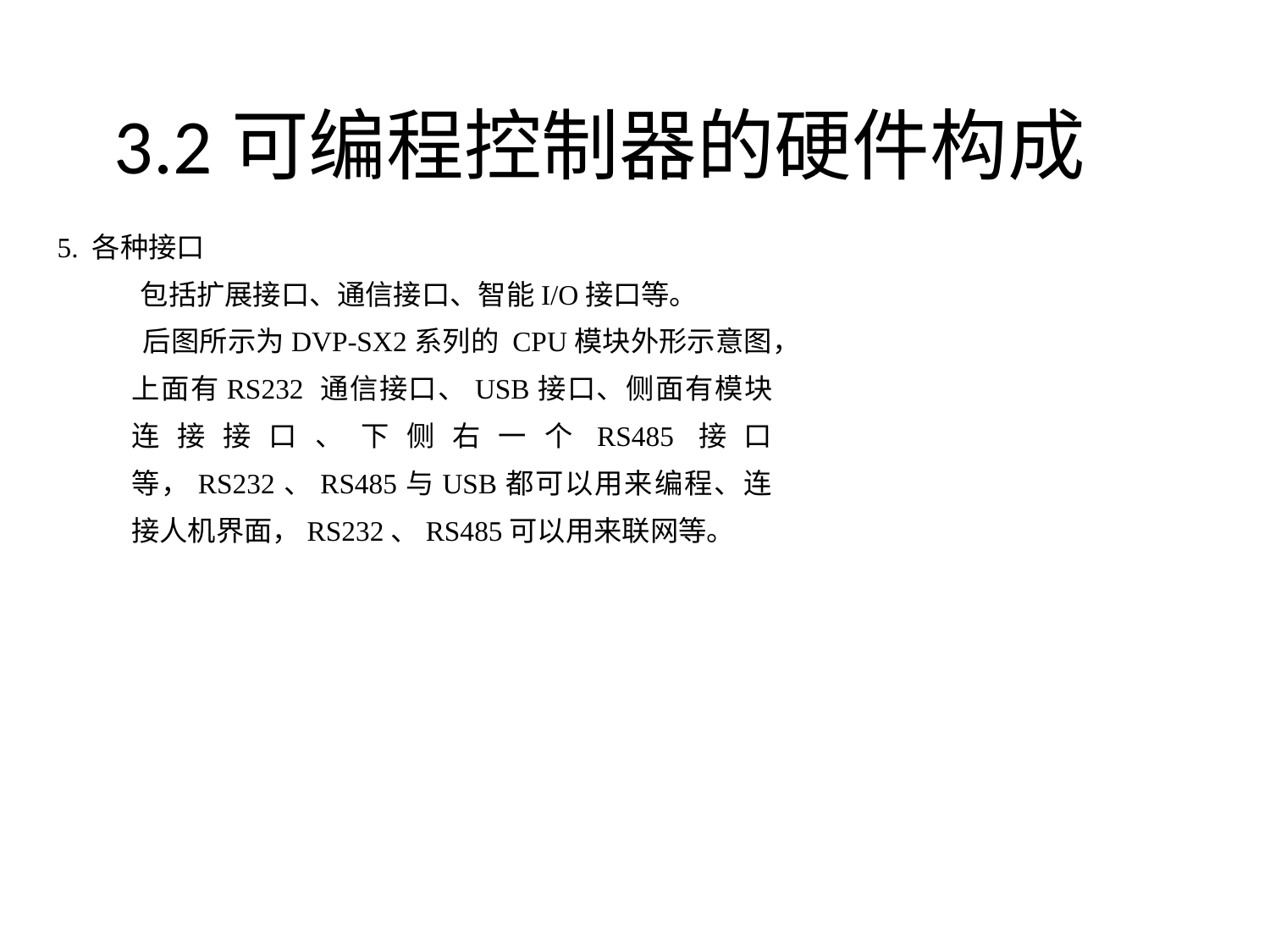

# 3.2可编程控制器的硬件构成
5. 各种接口
            包括扩展接口、通信接口、智能I/O接口等。
            后图所示为DVP-SX2系列的 CPU模块外形示意图，上面有RS232 通信接口、USB接口、侧面有模块连接接口、下侧右一个RS485接口等，RS232、RS485与USB都可以用来编程、连接人机界面，RS232、RS485可以用来联网等。